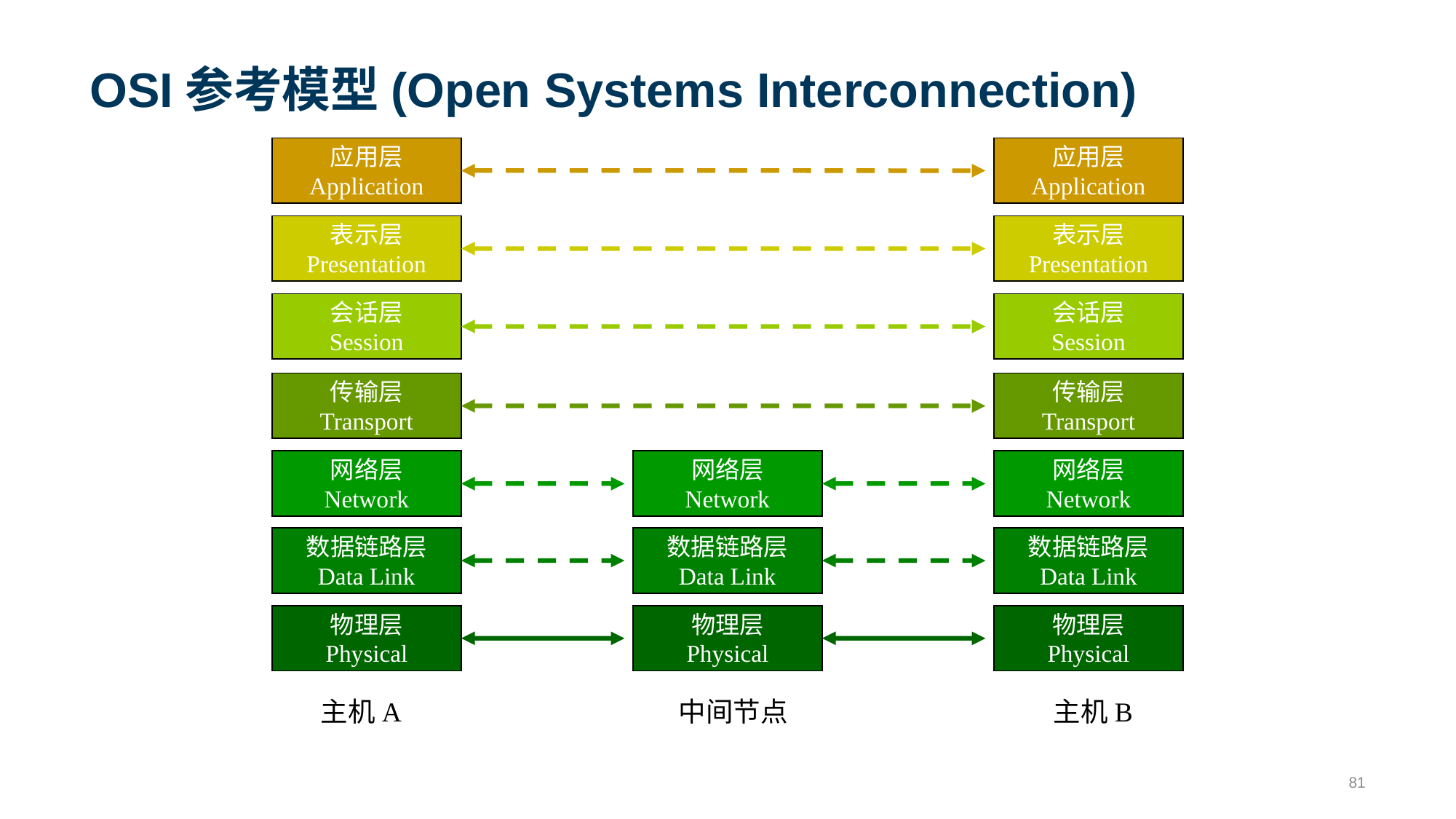

# OSI参考模型(Open Systems Interconnection)
应用层
Application
应用层
Application

表示层
Presentation
表示层
Presentation

会话层
Session
会话层
Session

传输层
Transport
传输层
Transport

网络层
Network
网络层
Network
网络层
Network

数据链路层
Data Link
数据链路层
Data Link
数据链路层
Data Link

物理层
Physical
物理层
Physical
物理层
Physical

中间节点
主机B
主机A
81